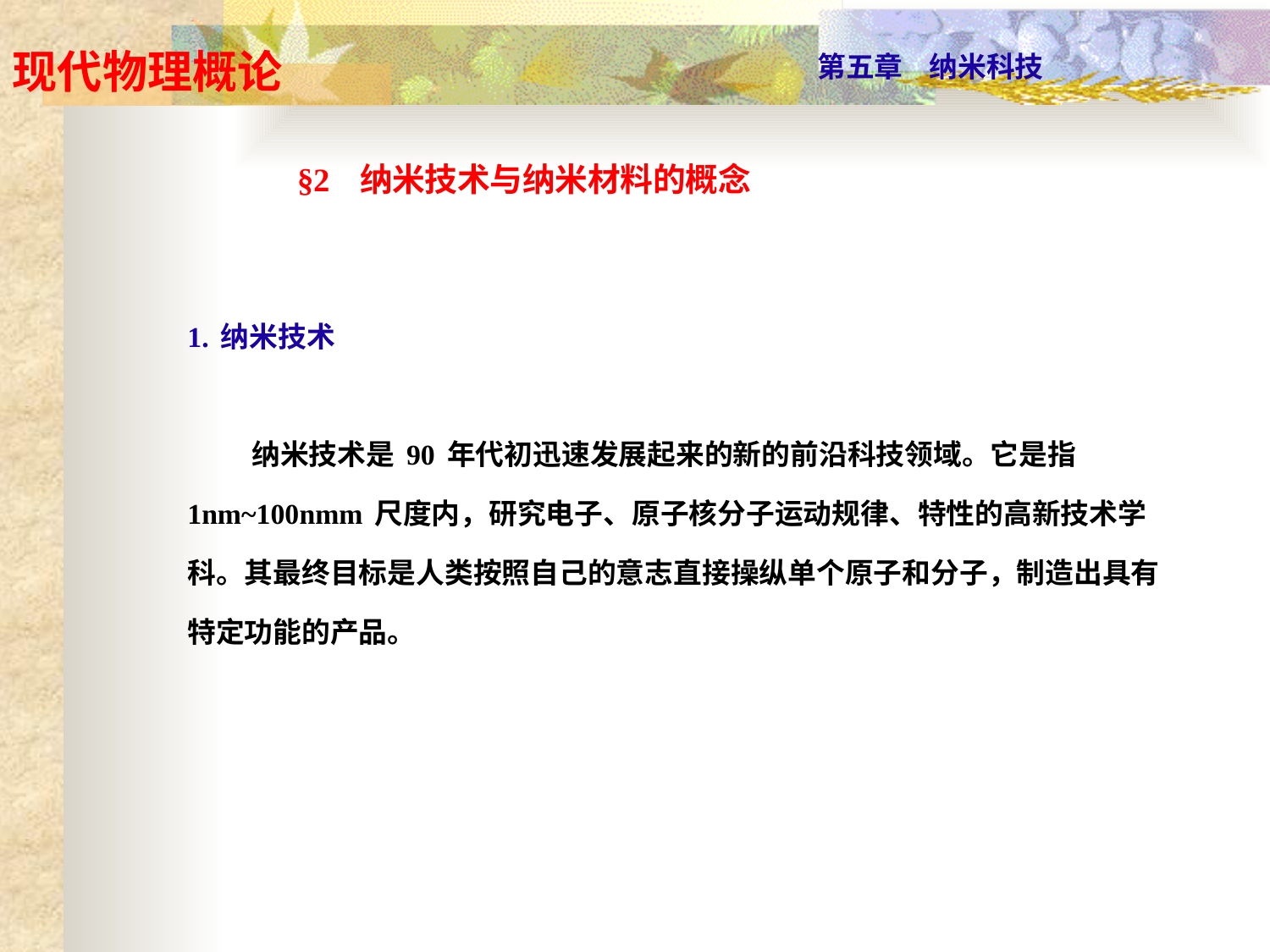

§2  纳米技术与纳米材料的概念
1.纳米技术

        纳米技术是90年代初迅速发展起来的新的前沿科技领域。它是指1nm~100nmm尺度内，研究电子、原子核分子运动规律、特性的高新技术学科。其最终目标是人类按照自己的意志直接操纵单个原子和分子，制造出具有特定功能的产品。